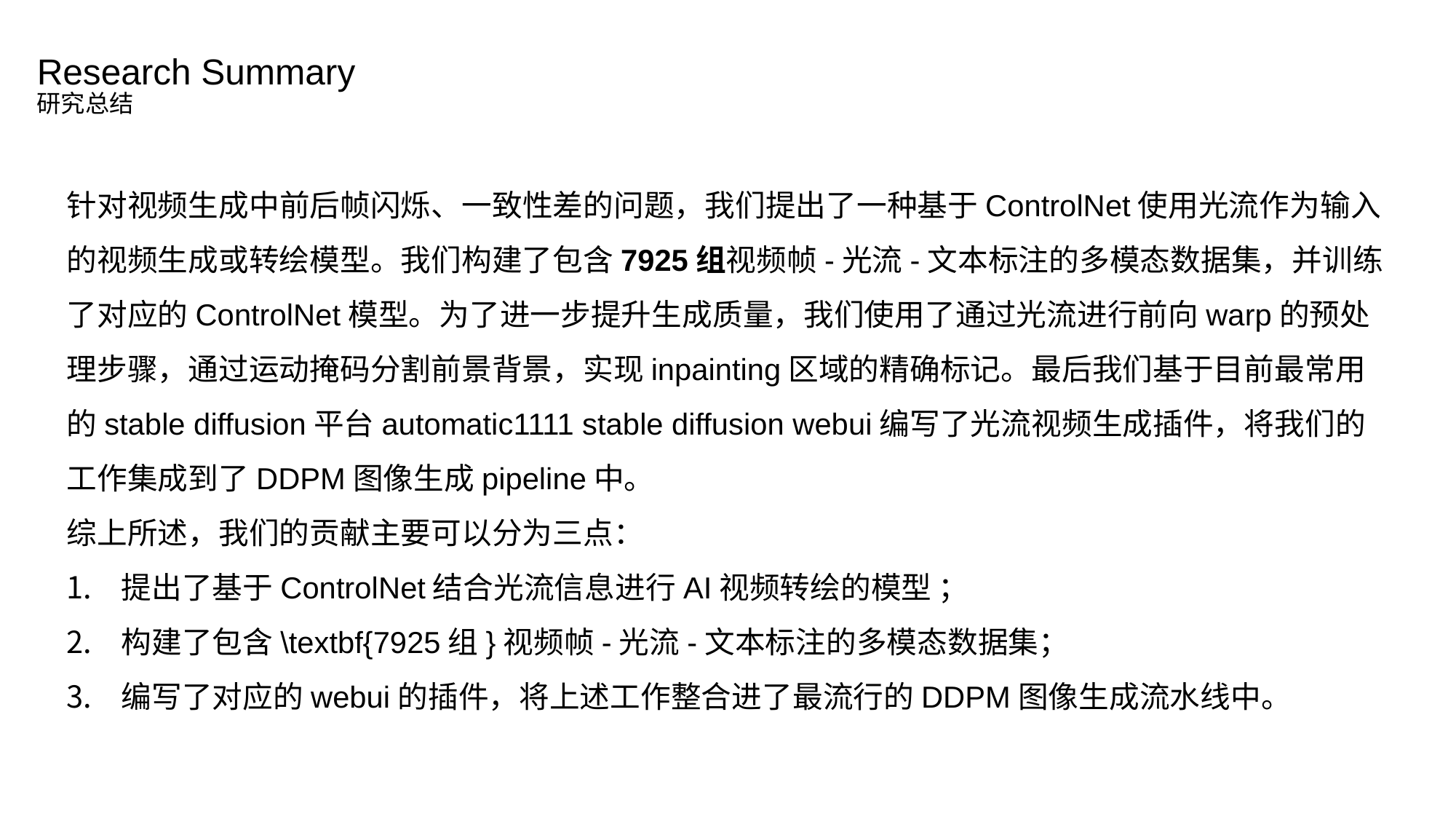

Research Summary
研究总结
针对视频生成中前后帧闪烁、一致性差的问题，我们提出了一种基于ControlNet使用光流作为输入的视频生成或转绘模型。我们构建了包含7925组视频帧-光流-文本标注的多模态数据集，并训练了对应的ControlNet模型。为了进一步提升生成质量，我们使用了通过光流进行前向warp的预处理步骤，通过运动掩码分割前景背景，实现inpainting区域的精确标记。最后我们基于目前最常用的stable diffusion平台automatic1111 stable diffusion webui编写了光流视频生成插件，将我们的工作集成到了DDPM图像生成pipeline中。
综上所述，我们的贡献主要可以分为三点：
提出了基于ControlNet结合光流信息进行AI视频转绘的模型 ；
构建了包含\textbf{7925组}视频帧-光流-文本标注的多模态数据集；
编写了对应的webui的插件，将上述工作整合进了最流行的DDPM图像生成流水线中。